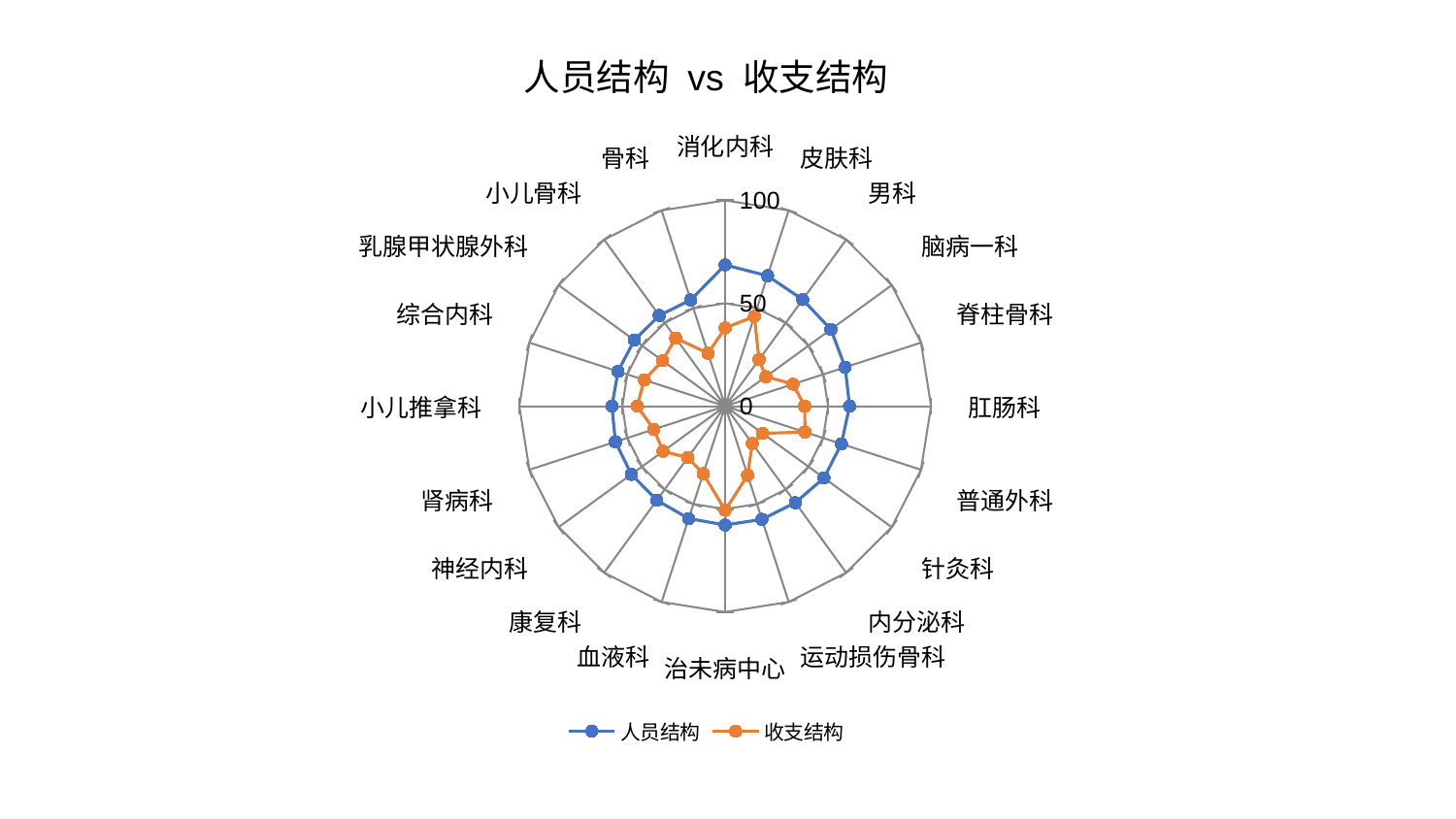

### Chart: 人员结构 vs 收支结构

| Category | 人员结构 | 收支结构 |
|---|---|---|
| 消化内科 | 68.63838259894084 | 38.019690596027914 |
| 皮肤科 | 66.62191769482877 | 45.902110789086784 |
| 男科 | 64.03922020430242 | 27.990952775041418 |
| 脑病一科 | 63.486666269036334 | 24.400363739644717 |
| 脊柱骨科 | 61.279858845294505 | 34.6855323168788 |
| 肛肠科 | 60.42041277939893 | 38.62811763868206 |
| 普通外科 | 59.35139221445046 | 40.7536944424617 |
| 针灸科 | 59.32175679087966 | 22.465869482813225 |
| 内分泌科 | 57.953922704323055 | 22.374983543536317 |
| 运动损伤骨科 | 57.81297047182589 | 35.30412611086301 |
| 治未病中心 | 57.738007280015765 | 50.5649318358958 |
| 血液科 | 57.41673928678072 | 34.49044623084414 |
| 康复科 | 56.49607606399567 | 30.91626535483341 |
| 神经内科 | 56.33852874551909 | 37.31444064098279 |
| 肾病科 | 56.07806069764227 | 36.428197664231966 |
| 小儿推拿科 | 55.03865921024104 | 42.774581651097016 |
| 综合内科 | 54.75611688059801 | 41.31199082382793 |
| 乳腺甲状腺外科 | 54.55712385580873 | 37.63708289004993 |
| 小儿骨科 | 54.50489351362681 | 40.937793096750404 |
| 骨科 | 54.2819169228783 | 27.023724743748357 |
28